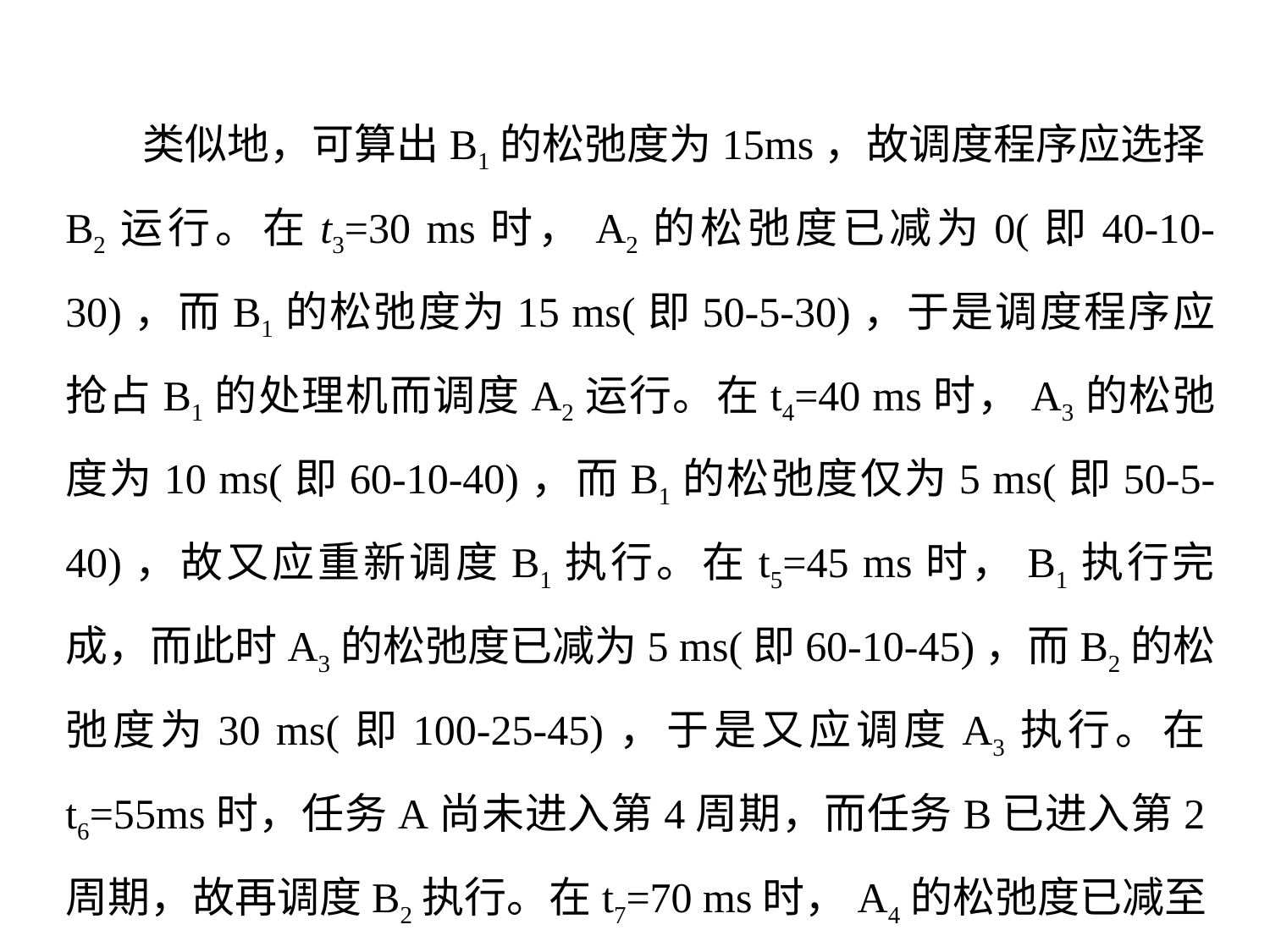

类似地，可算出B1的松弛度为15ms，故调度程序应选择B2运行。在t3=30 ms时，A2的松弛度已减为0(即40-10-30)，而B1的松弛度为15 ms(即50-5-30)，于是调度程序应抢占B1的处理机而调度A2运行。在t4=40 ms时，A3的松弛度为10 ms(即60-10-40)，而B1的松弛度仅为5 ms(即50-5-40)，故又应重新调度B1执行。在t5=45 ms时，B1执行完成，而此时A3的松弛度已减为5 ms(即60-10-45)，而B2的松弛度为30 ms(即100-25-45)，于是又应调度A3执行。在t6=55ms时，任务A尚未进入第4周期，而任务B已进入第2周期，故再调度B2执行。在t7=70 ms时，A4的松弛度已减至0 ms(即80-10-70)，而B2的松弛度为20 ms(即100-10-70)，故此时调度又应抢占B2的处理机而调度A4执行。